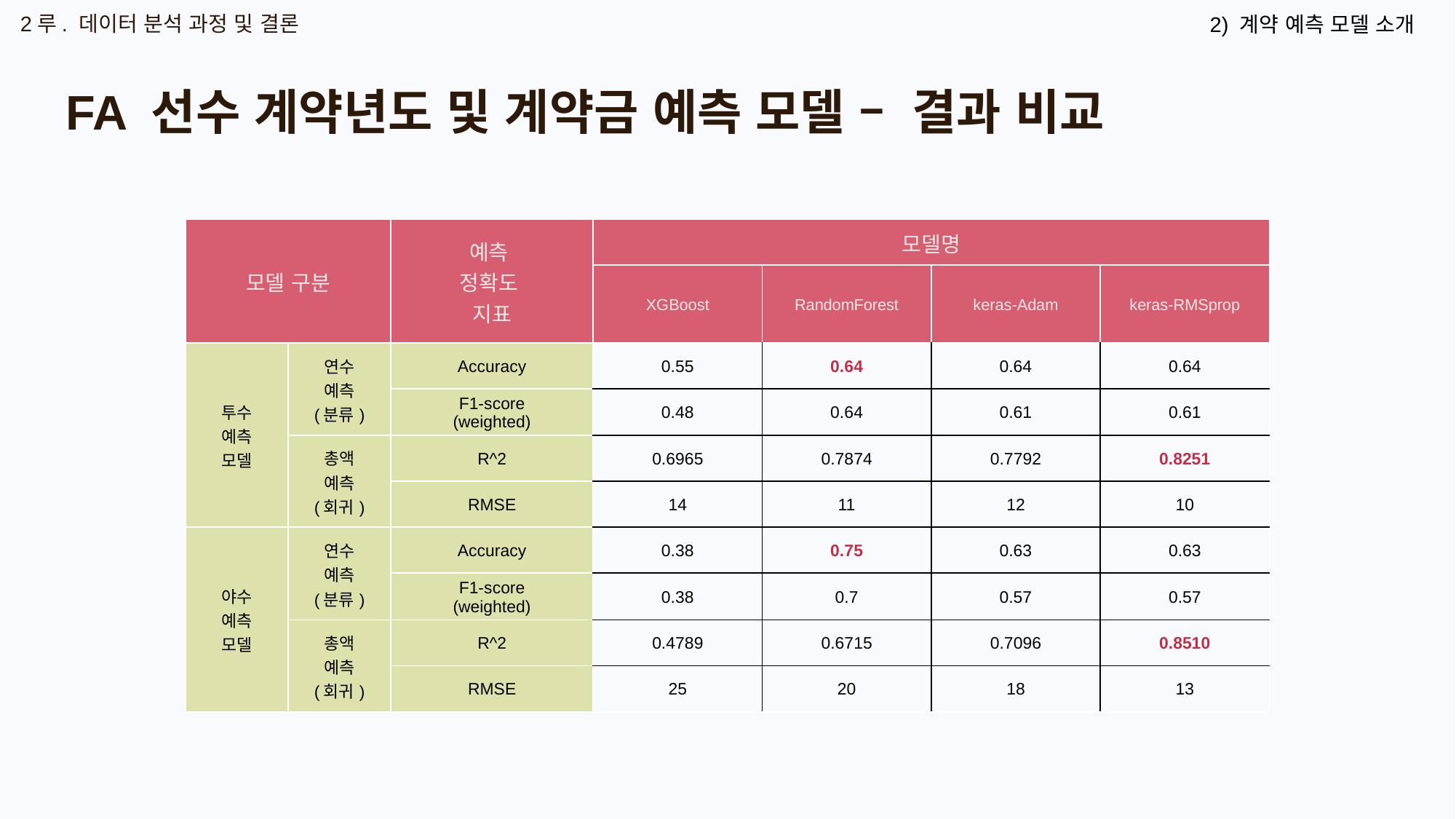

2루. 데이터 분석 과정 및 결론
2) 계약 예측 모델 소개
FA 선수 계약년도 및 계약금 예측 모델 –  결과 비교
| 모델 구분 |  | 예측 정확도 지표 | 모델명 |  |  |  |
| --- | --- | --- | --- | --- | --- | --- |
|  |  |  | XGBoost | RandomForest | keras-Adam | keras-RMSprop |
| 투수 예측 모델 | 연수 예측 (분류) | Accuracy | 0.55 | 0.64 | 0.64 | 0.64 |
|  |  | F1-score (weighted) | 0.48 | 0.64 | 0.61 | 0.61 |
|  | 총액 예측 (회귀) | R^2 | 0.6965 | 0.7874 | 0.7792 | 0.8251 |
|  |  | RMSE | 14 | 11 | 12 | 10 |
| 야수 예측 모델 | 연수 예측 (분류) | Accuracy | 0.38 | 0.75 | 0.63 | 0.63 |
|  |  | F1-score (weighted) | 0.38 | 0.7 | 0.57 | 0.57 |
|  | 총액 예측 (회귀) | R^2 | 0.4789 | 0.6715 | 0.7096 | 0.8510 |
|  |  | RMSE | 25 | 20 | 18 | 13 |